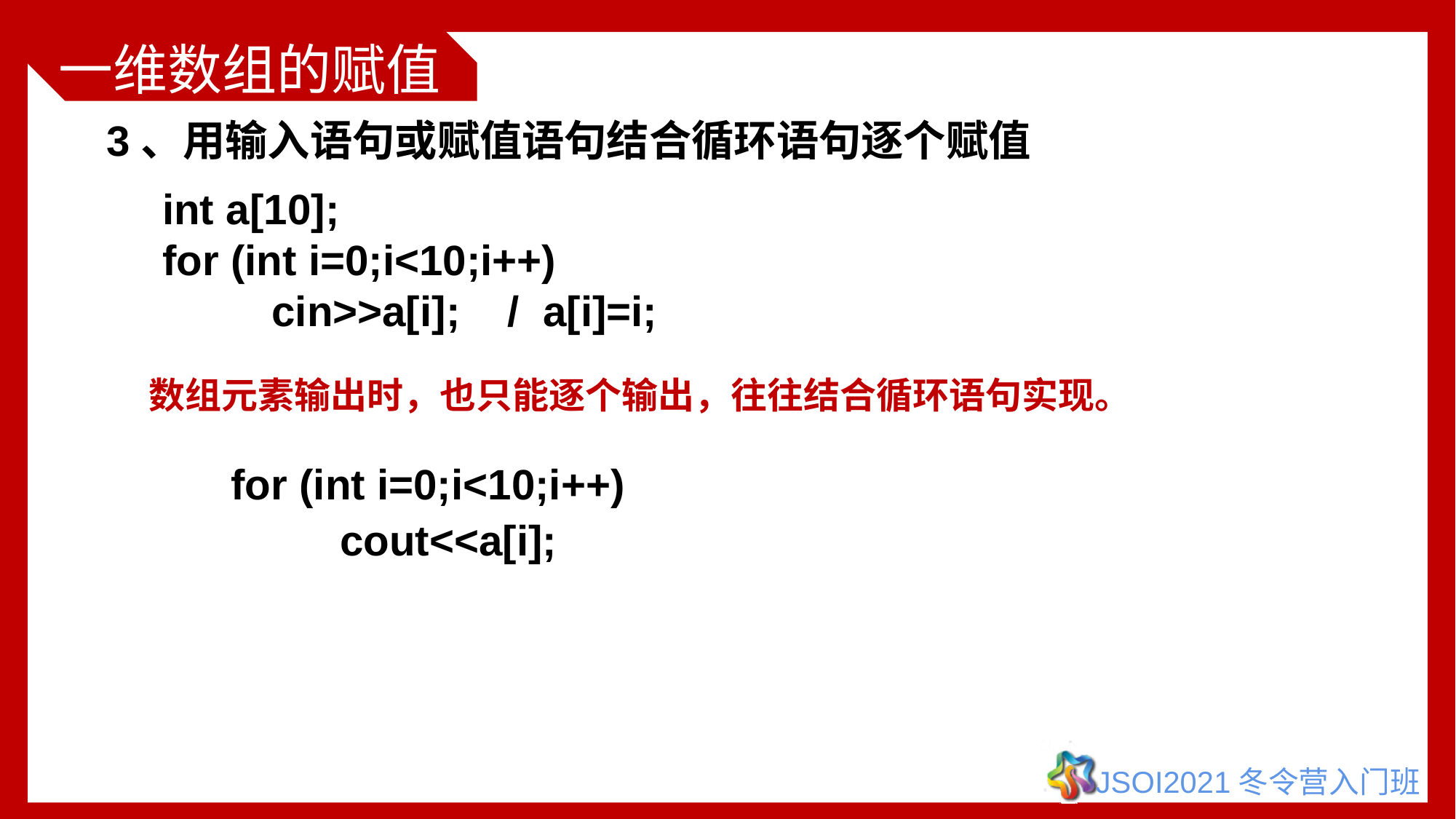

# 一维数组的赋值
3、用输入语句或赋值语句结合循环语句逐个赋值
int a[10];
for (int i=0;i<10;i++)
	cin>>a[i];    /  a[i]=i;

数组元素输出时，也只能逐个输出，往往结合循环语句实现。
for (int i=0;i<10;i++)
	cout<<a[i];